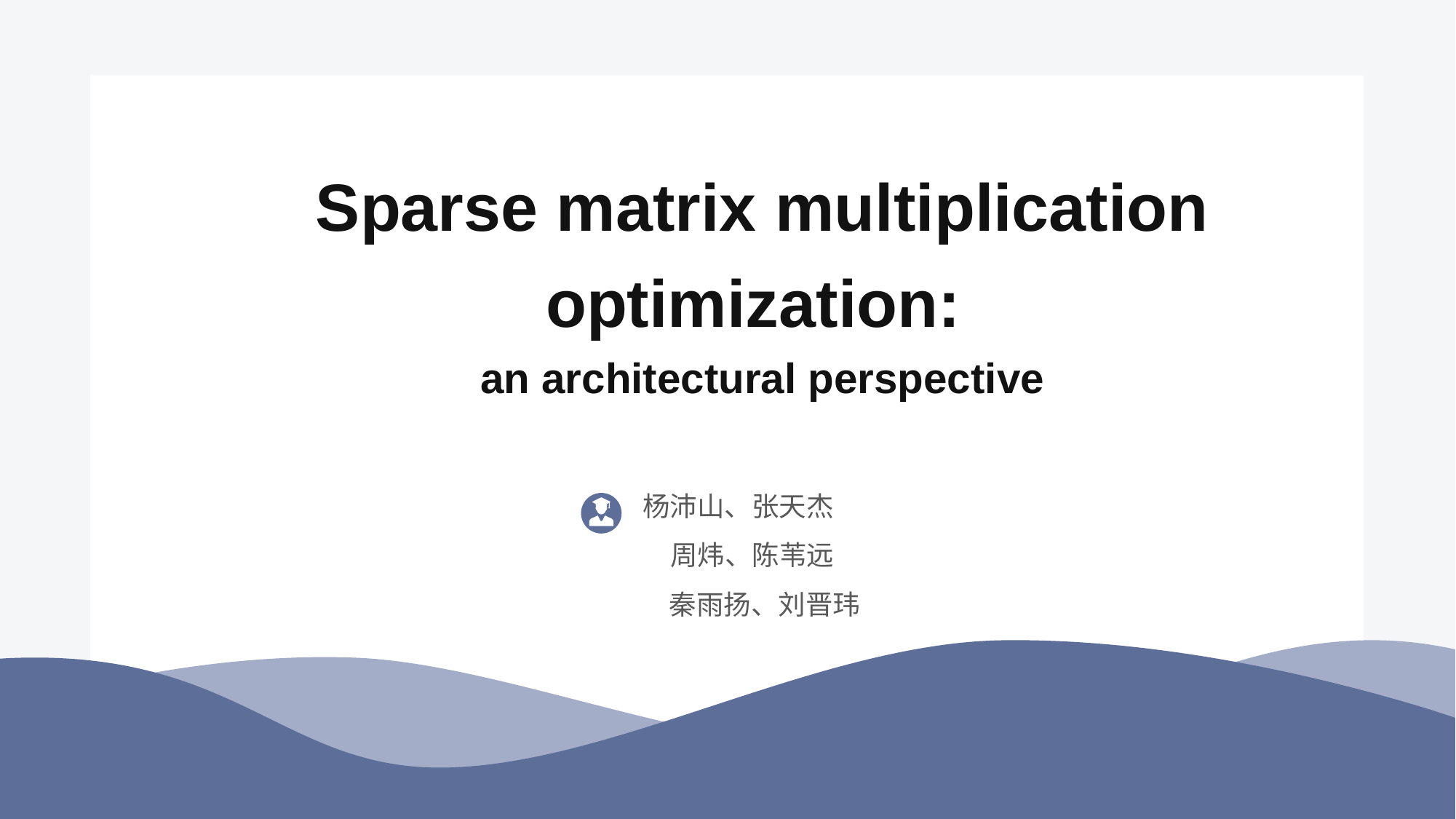

Sparse matrix multiplication optimization:
an architectural perspective
            杨沛山、张天杰
	周炜、陈苇远
	   秦雨扬、刘晋玮